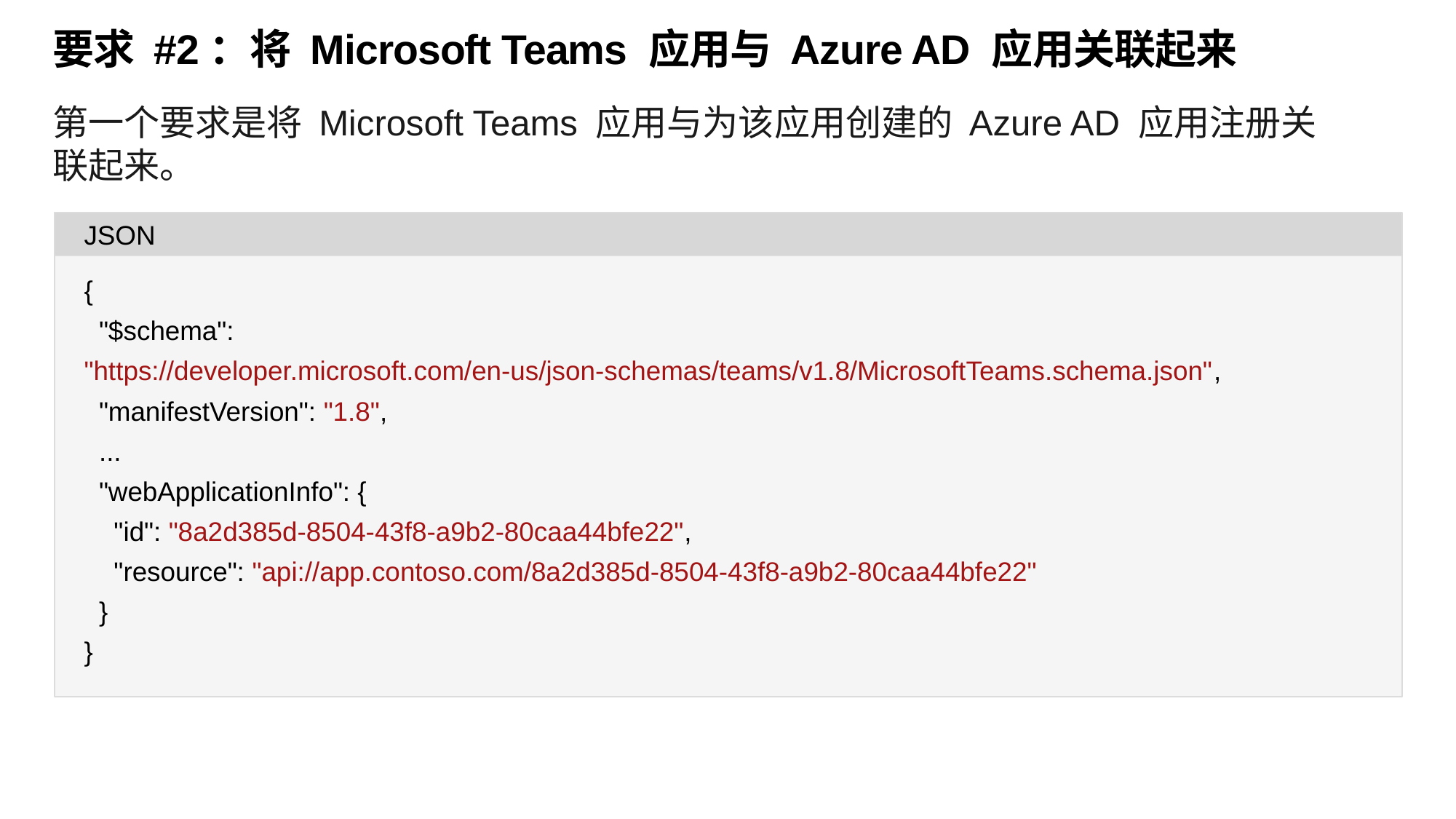

# 要求 #2：将 Microsoft Teams 应用与 Azure AD 应用关联起来
第一个要求是将 Microsoft Teams 应用与为该应用创建的 Azure AD 应用注册关联起来。
JSON
{
  "$schema": "https://developer.microsoft.com/en-us/json-schemas/teams/v1.8/MicrosoftTeams.schema.json",
  "manifestVersion": "1.8",
  ...
  "webApplicationInfo": {
    "id": "8a2d385d-8504-43f8-a9b2-80caa44bfe22",
    "resource": "api://app.contoso.com/8a2d385d-8504-43f8-a9b2-80caa44bfe22"
  }
}